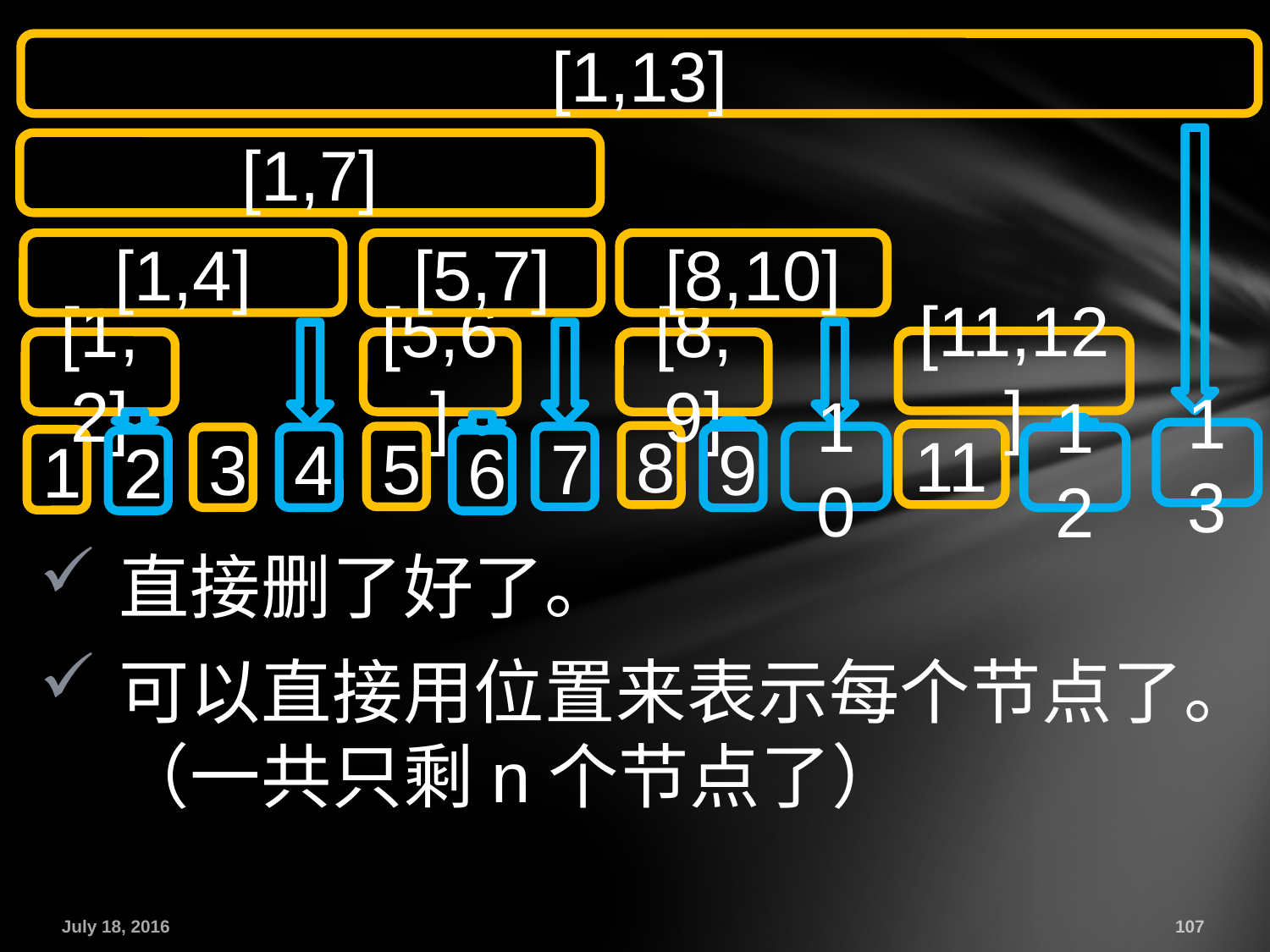

[1,13]

[1,7]
[1,4]
[5,7]
[8,10]

[11,12]
[1,2]
[5,6]
[8,9]

13
11
8
5
7
10
3
4
12
9
1
2
6
直接删了好了。
可以直接用位置来表示每个节点了。（一共只剩n个节点了）
July 18, 2016

107